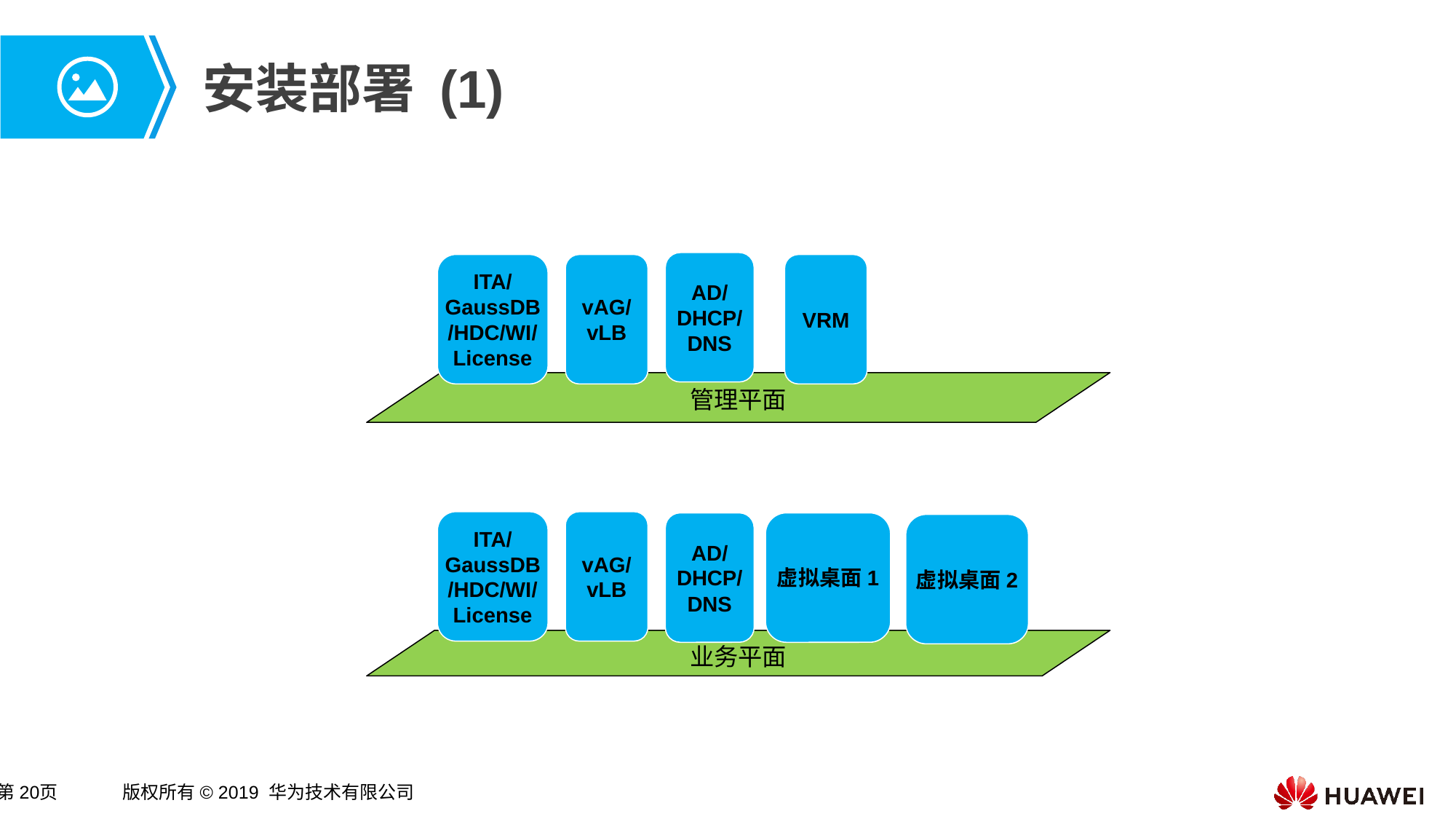

# 安装部署 (1)
AD/
DHCP/DNS
VRM
ITA/ GaussDB/HDC/WI/ License
vAG/
vLB
管理平面
虚拟桌面1
虚拟桌面2
业务平面
ITA/ GaussDB/HDC/WI/ License
vAG/
vLB
AD/
DHCP/DNS